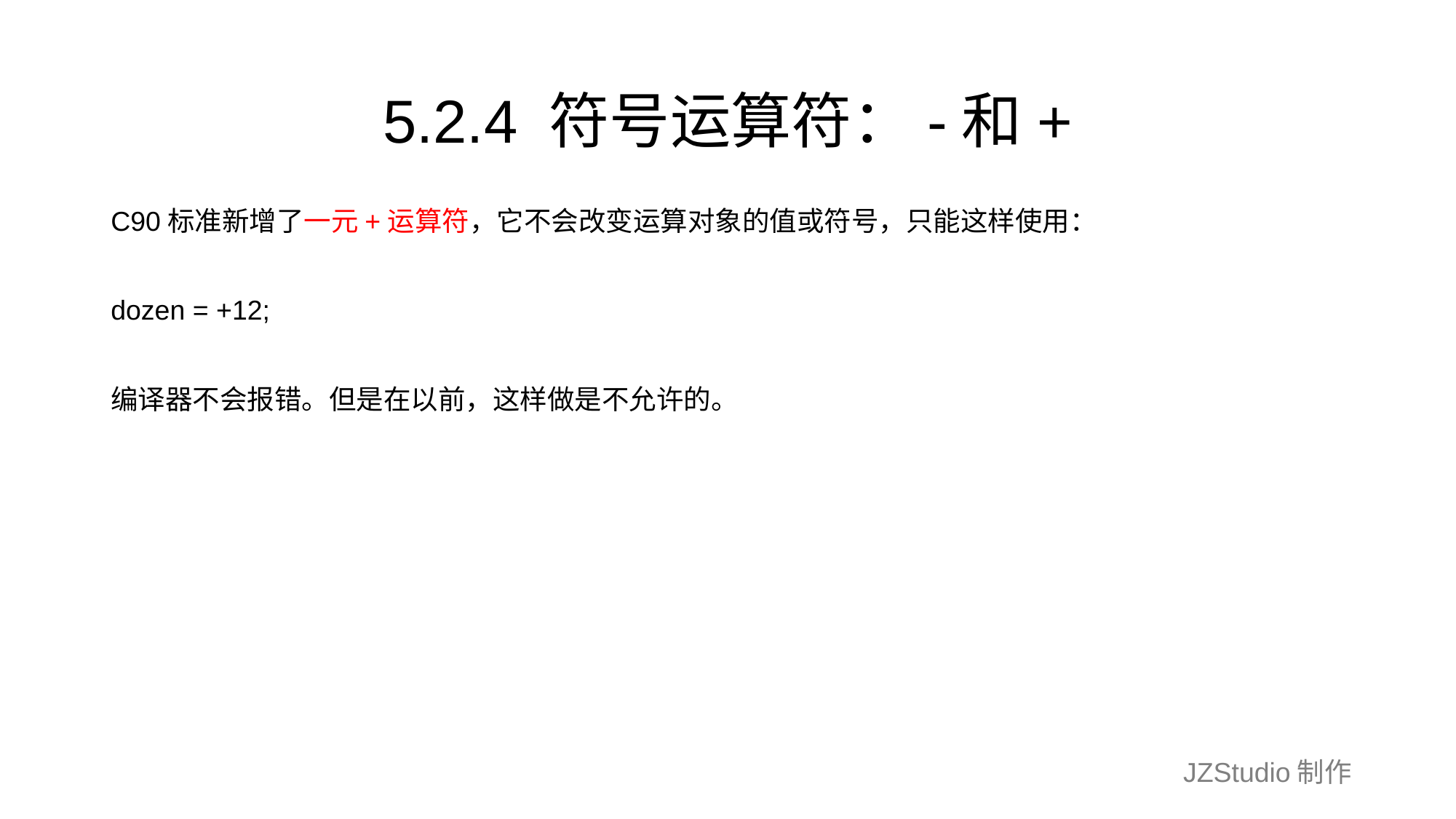

# 5.2.4 符号运算符：-和+
C90标准新增了一元+运算符，它不会改变运算对象的值或符号，只能这样使用：

dozen = +12;

编译器不会报错。但是在以前，这样做是不允许的。